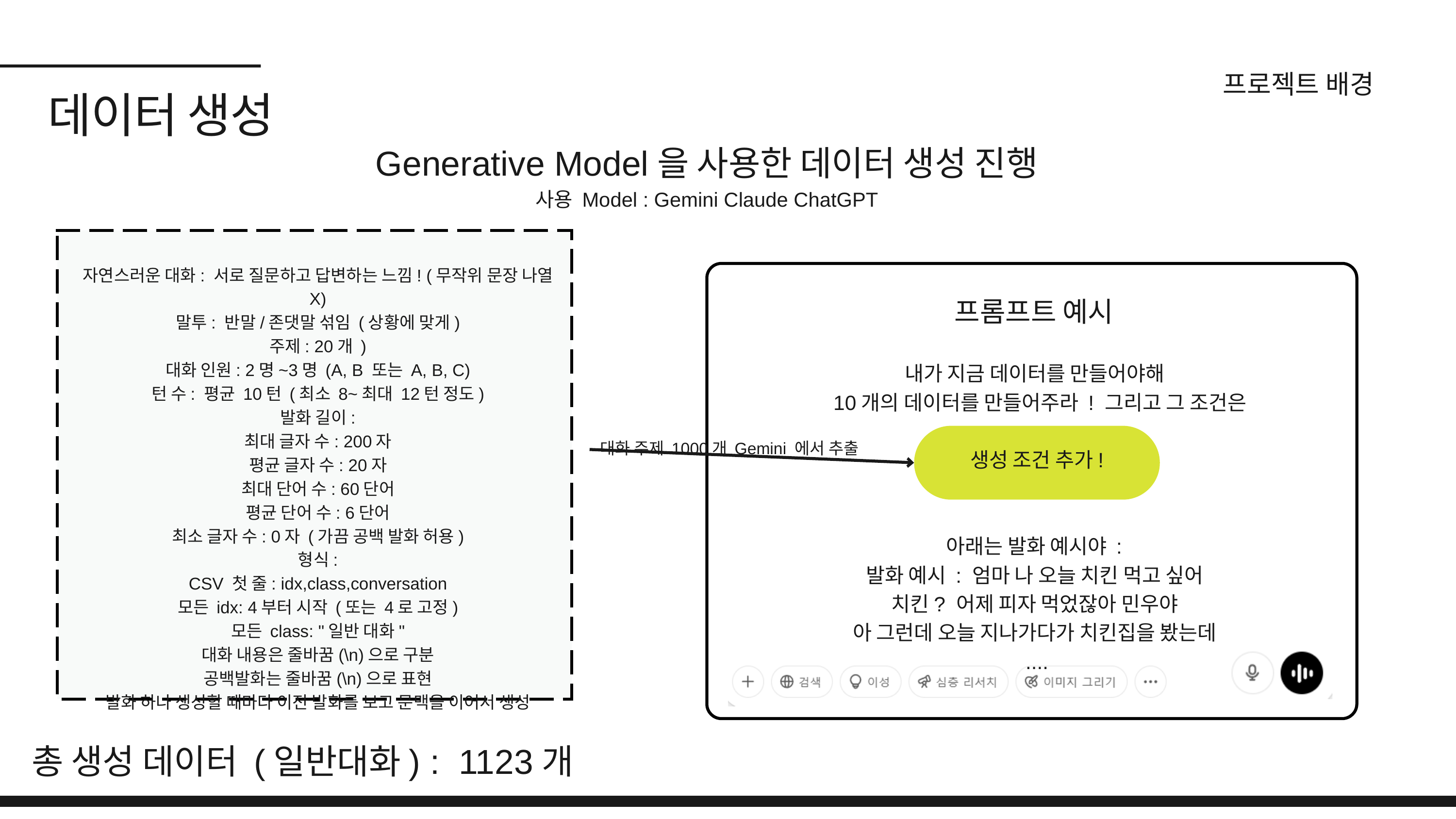

프로젝트 배경

데이터 생성
Generative Model을 사용한 데이터 생성 진행
사용 Model : Gemini Claude ChatGPT

자연스러운 대화: 서로 질문하고 답변하는 느낌! (무작위 문장 나열 X)
말투: 반말/존댓말 섞임 (상황에 맞게)
주제: 20개 )
대화 인원: 2명~3명 (A, B 또는 A, B, C)
턴 수: 평균 10턴 (최소 8~최대 12턴 정도)
발화 길이:
최대 글자 수: 200자
평균 글자 수: 20자
최대 단어 수: 60단어
평균 단어 수: 6단어
최소 글자 수: 0자 (가끔 공백 발화 허용)
형식:
CSV 첫 줄: idx,class,conversation
모든 idx: 4부터 시작 (또는 4로 고정)
모든 class: "일반 대화"
대화 내용은 줄바꿈(\n)으로 구분
공백발화는 줄바꿈(\n)으로 표현
발화 하나 생성할 때마다 이전 발화를 보고 문맥을 이어서 생성

프롬프트 예시

내가 지금 데이터를 만들어야해
 10개의 데이터를 만들어주라 ! 그리고 그 조건은

생성 조건 추가!

아래는 발화 예시야 :
발화 예시 : 엄마 나 오늘 치킨 먹고 싶어
치킨? 어제 피자 먹었잖아 민우야
아 그런데 오늘 지나가다가 치킨집을 봤는데
....

대화 주제 1000개 Gemini 에서 추출

총 생성 데이터 (일반대화) :  1123개